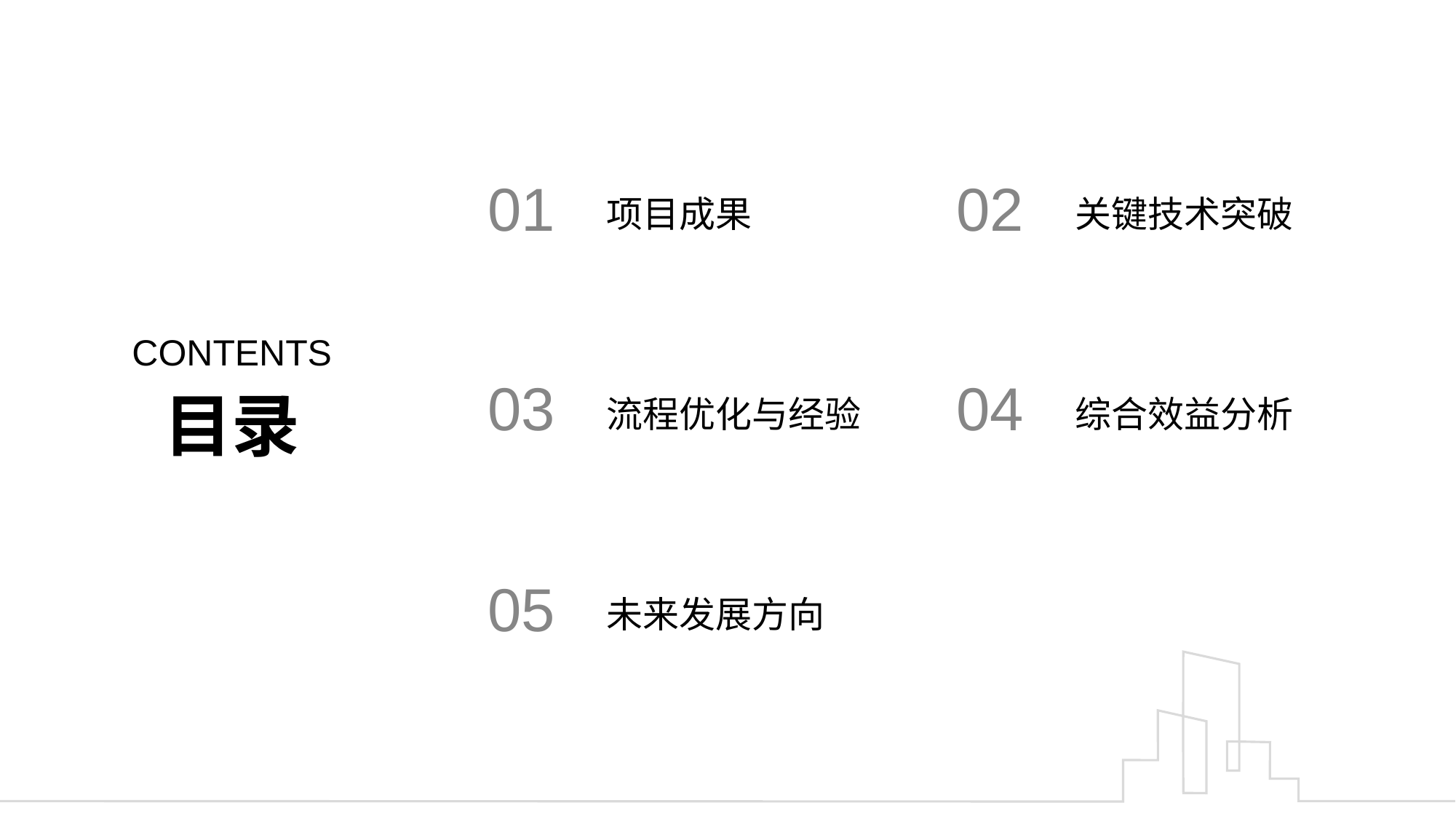

项目成果
关键技术突破

01
02
CONTENTS
流程优化与经验
综合效益分析

03
04
目录
未来发展方向

05